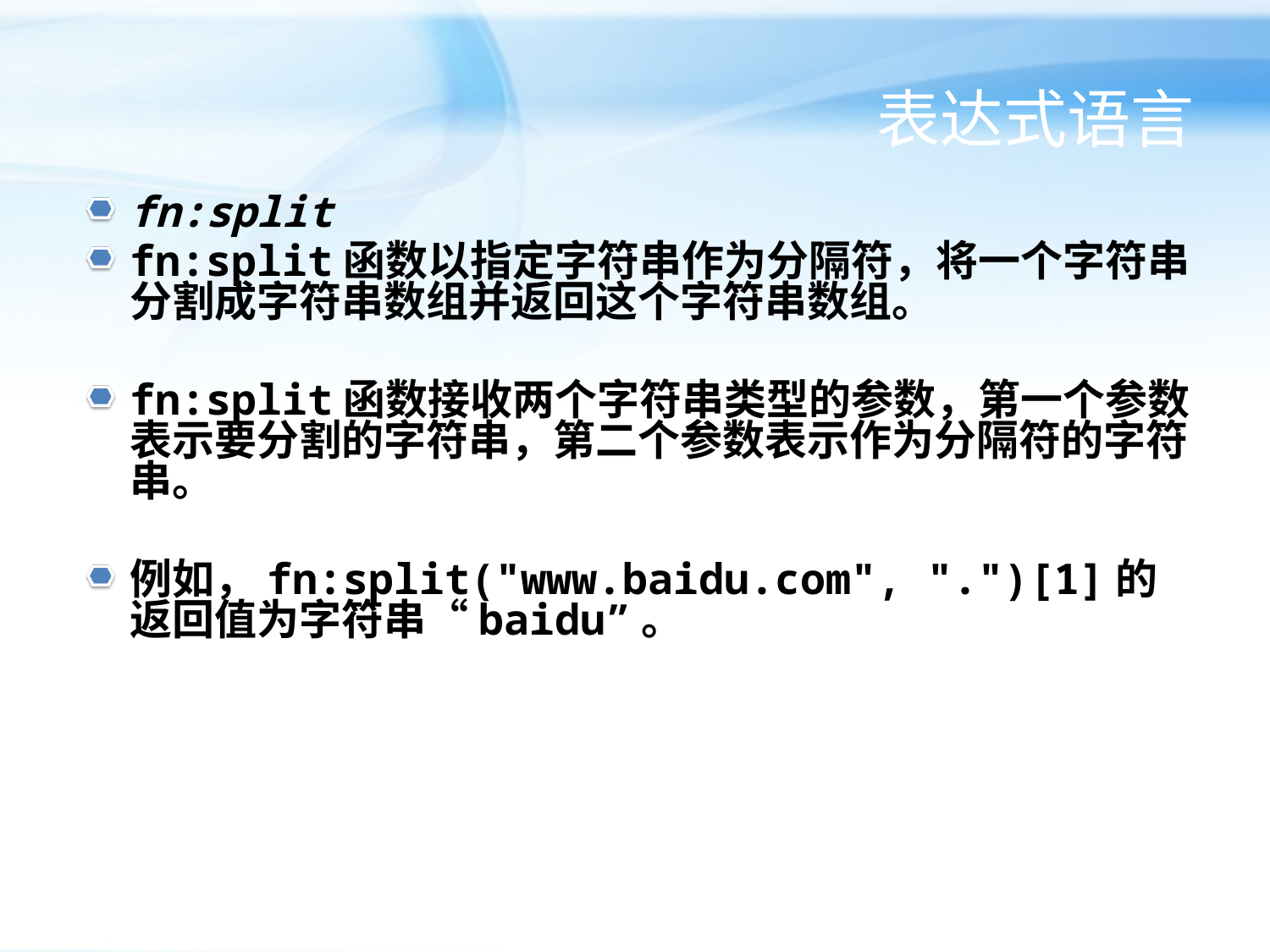

# 表达式语言
fn:split
fn:split函数以指定字符串作为分隔符，将一个字符串分割成字符串数组并返回这个字符串数组。

fn:split函数接收两个字符串类型的参数，第一个参数表示要分割的字符串，第二个参数表示作为分隔符的字符串。

例如，fn:split("www.baidu.com", ".")[1]的返回值为字符串“baidu”。